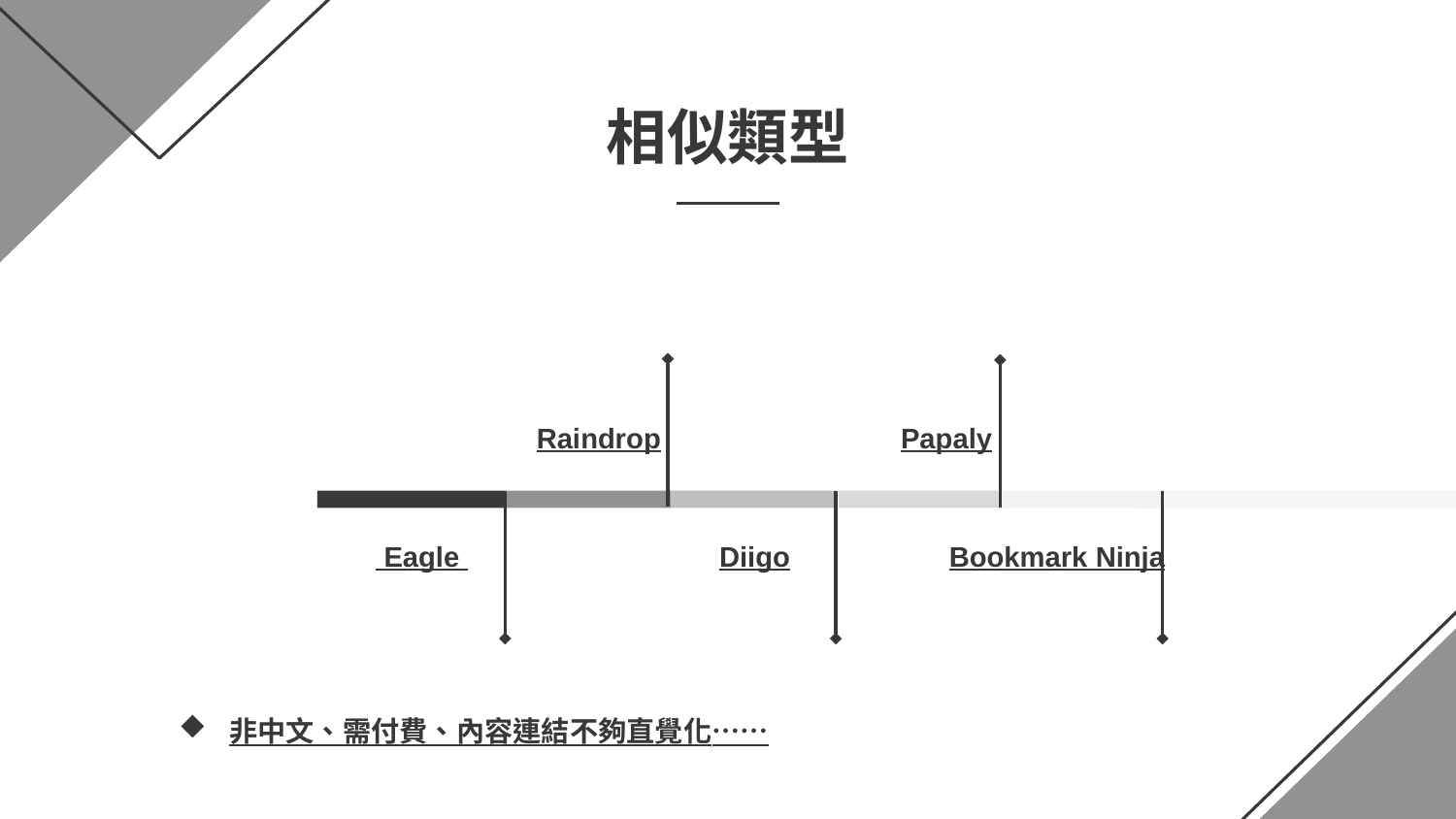

# 相似類型
Raindrop
Papaly

 Eagle
Diigo
Bookmark Ninja
非中文、需付費、內容連結不夠直覺化……